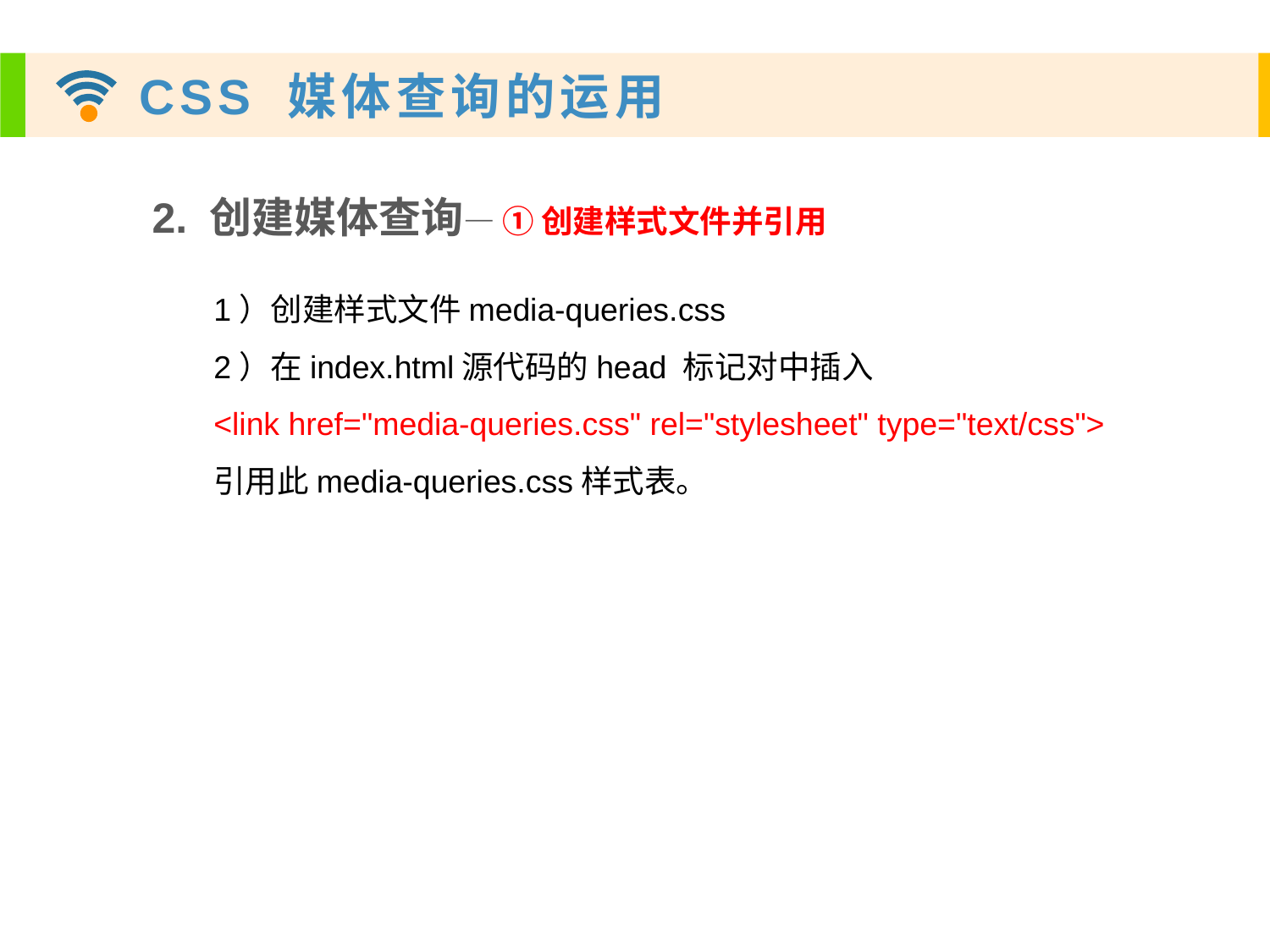

2. 创建媒体查询— ① 创建样式文件并引用

1）创建样式文件media-queries.css
2）在index.html源代码的head 标记对中插入
<link href="media-queries.css" rel="stylesheet" type="text/css">
引用此media-queries.css样式表。